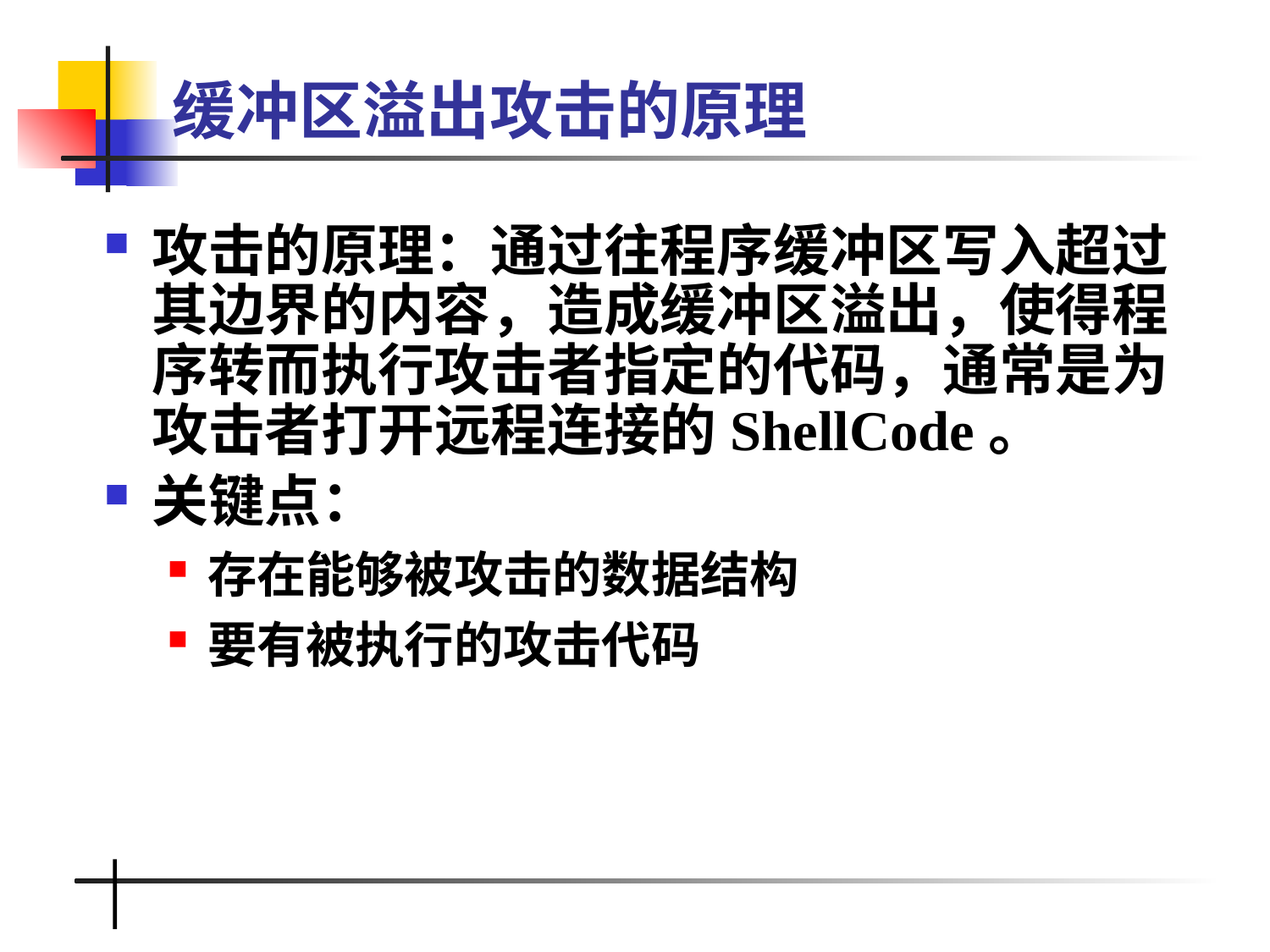

# 缓冲区溢出攻击的原理
攻击的原理：通过往程序缓冲区写入超过其边界的内容，造成缓冲区溢出，使得程序转而执行攻击者指定的代码，通常是为攻击者打开远程连接的ShellCode。
关键点：
存在能够被攻击的数据结构
要有被执行的攻击代码